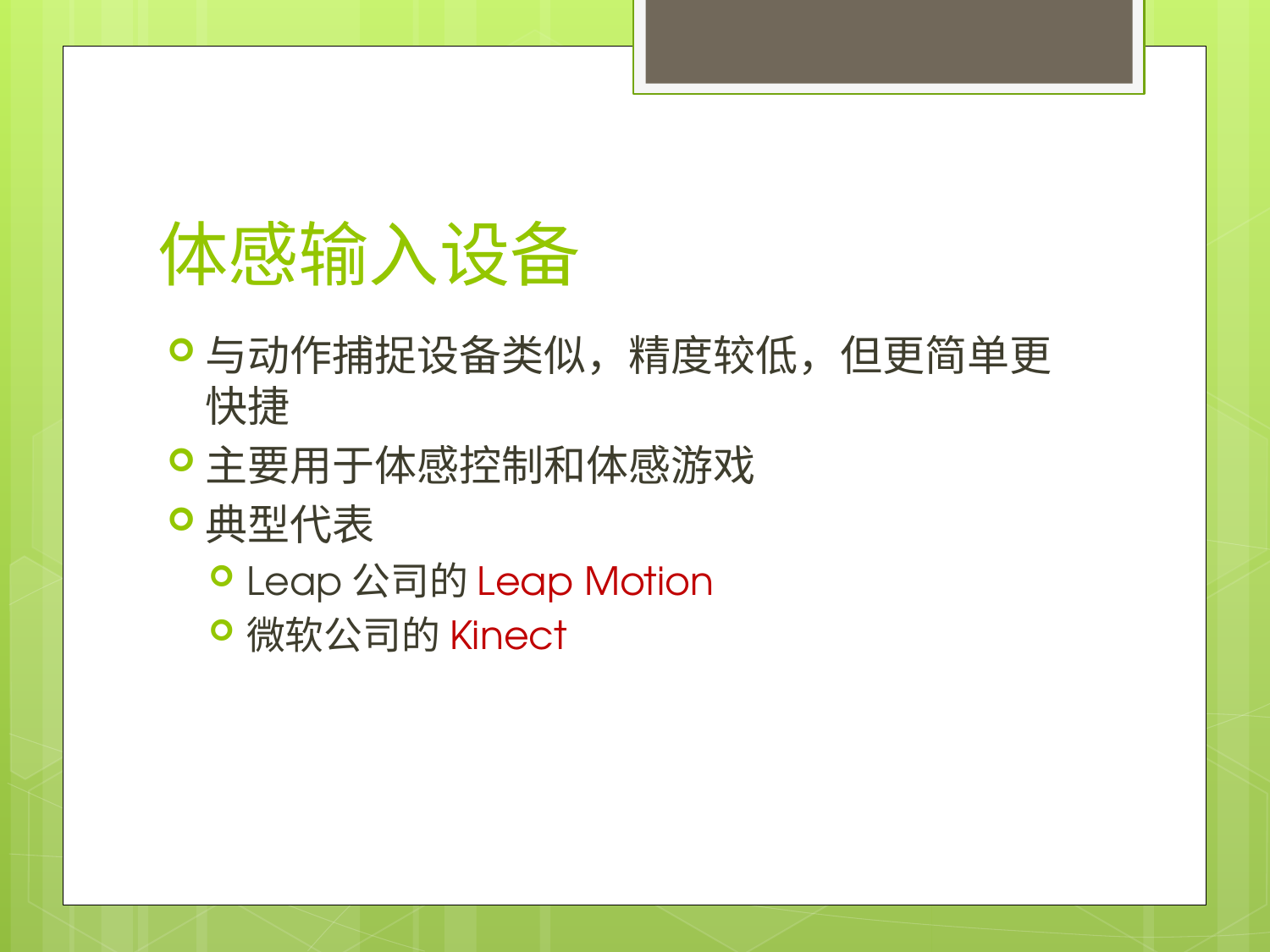

# 体感输入设备
与动作捕捉设备类似，精度较低，但更简单更快捷
主要用于体感控制和体感游戏
典型代表
Leap公司的Leap Motion
微软公司的Kinect